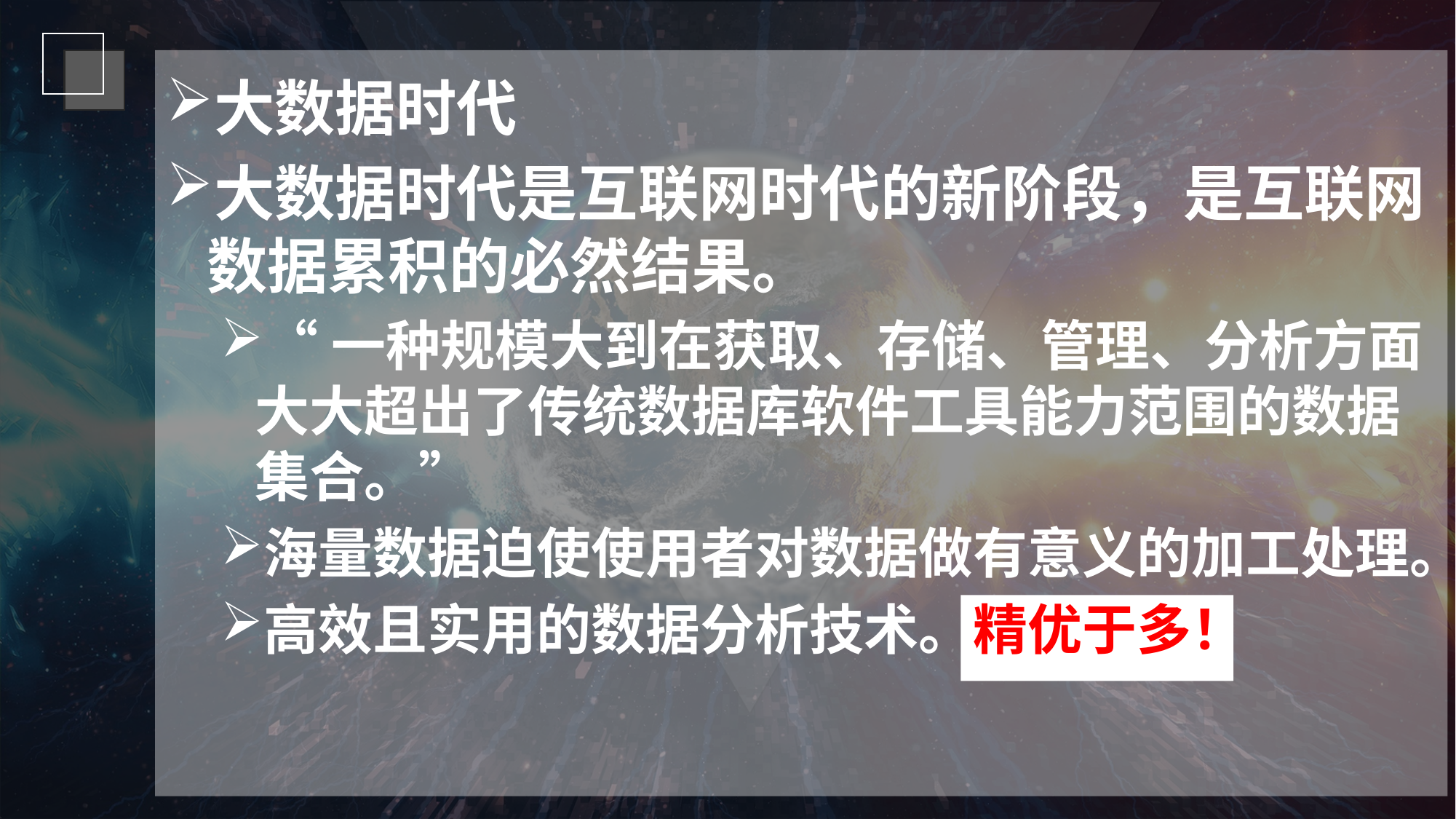

大数据时代
大数据时代是互联网时代的新阶段，是互联网数据累积的必然结果。
“一种规模大到在获取、存储、管理、分析方面大大超出了传统数据库软件工具能力范围的数据集合。”
海量数据迫使使用者对数据做有意义的加工处理。
高效且实用的数据分析技术。精优于多！